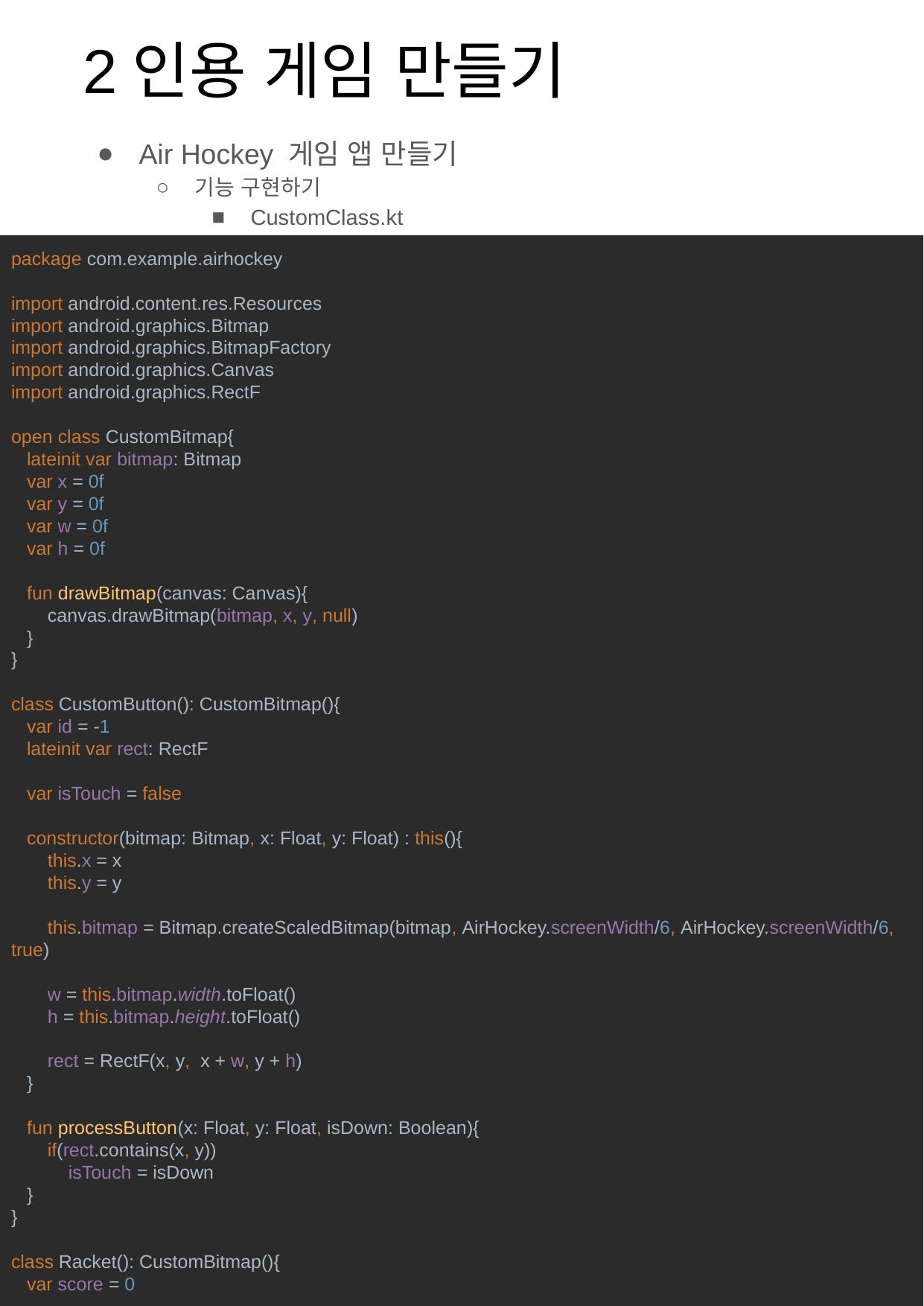

# 2인용 게임 만들기
Air Hockey 게임 앱 만들기
기능 구현하기
CustomClass.kt
package com.example.airhockey

import android.content.res.Resources
import android.graphics.Bitmap
import android.graphics.BitmapFactory
import android.graphics.Canvas
import android.graphics.RectF

open class CustomBitmap{
   lateinit var bitmap: Bitmap
   var x = 0f
   var y = 0f
   var w = 0f
   var h = 0f

   fun drawBitmap(canvas: Canvas){
       canvas.drawBitmap(bitmap, x, y, null)
   }
}

class CustomButton(): CustomBitmap(){
   var id = -1
   lateinit var rect: RectF

   var isTouch = false

   constructor(bitmap: Bitmap, x: Float, y: Float) : this(){
       this.x = x
       this.y = y

       this.bitmap = Bitmap.createScaledBitmap(bitmap, AirHockey.screenWidth/6, AirHockey.screenWidth/6, true)

       w = this.bitmap.width.toFloat()
       h = this.bitmap.height.toFloat()

       rect = RectF(x, y,  x + w, y + h)
   }

   fun processButton(x: Float, y: Float, isDown: Boolean){
       if(rect.contains(x, y))
           isTouch = isDown
   }
}

class Racket(): CustomBitmap(){
   var score = 0

   var isSecondPlayer = false

   var btnDirection =  0

   constructor(resources: Resources, x: Float, y: Float, isSecondPlayer: Boolean): this(){
       this.x = x
       this.y = y
       this.isSecondPlayer = isSecondPlayer

       this.bitmap = Bitmap.createScaledBitmap(BitmapFactory.decodeResource(resources, if(!this.isSecondPlayer) { R.drawable.player1 } else { R.drawable.player2 }), (AirHockey.screenWidth / 6).toInt(), (AirHockey.screenWidth / 24).toInt(), true)

       w = bitmap.width / 2f
       h = bitmap.height / 2f
   }

   fun movePuck(leftBtn: Boolean, rightBtn: Boolean){
       if(leftBtn){
           btnDirection = 0
           x -= AirHockey.screenWidth / 80
       }
       if(rightBtn){
           btnDirection = 1
           x += AirHockey.screenWidth / 80
       }
   }
}

class Puck(): CustomBitmap(){
   var xSpeed = 0
   var ySpeed = 0
   var direction = 0

   constructor(resources: Resources, x: Float, y: Float, xSpeed: Int, ySpeed: Int): this(){
       bitmap = Bitmap.createScaledBitmap((BitmapFactory.decodeResource(resources, R.drawable.puck)), AirHockey.screenWidth / 16, AirHockey.screenWidth / 16, true)
       w = bitmap.width / 2f
       h = bitmap.height / 2f
       this.x = x
       this.y = y
       this.xSpeed = xSpeed
       this.ySpeed = ySpeed
   }
}

50